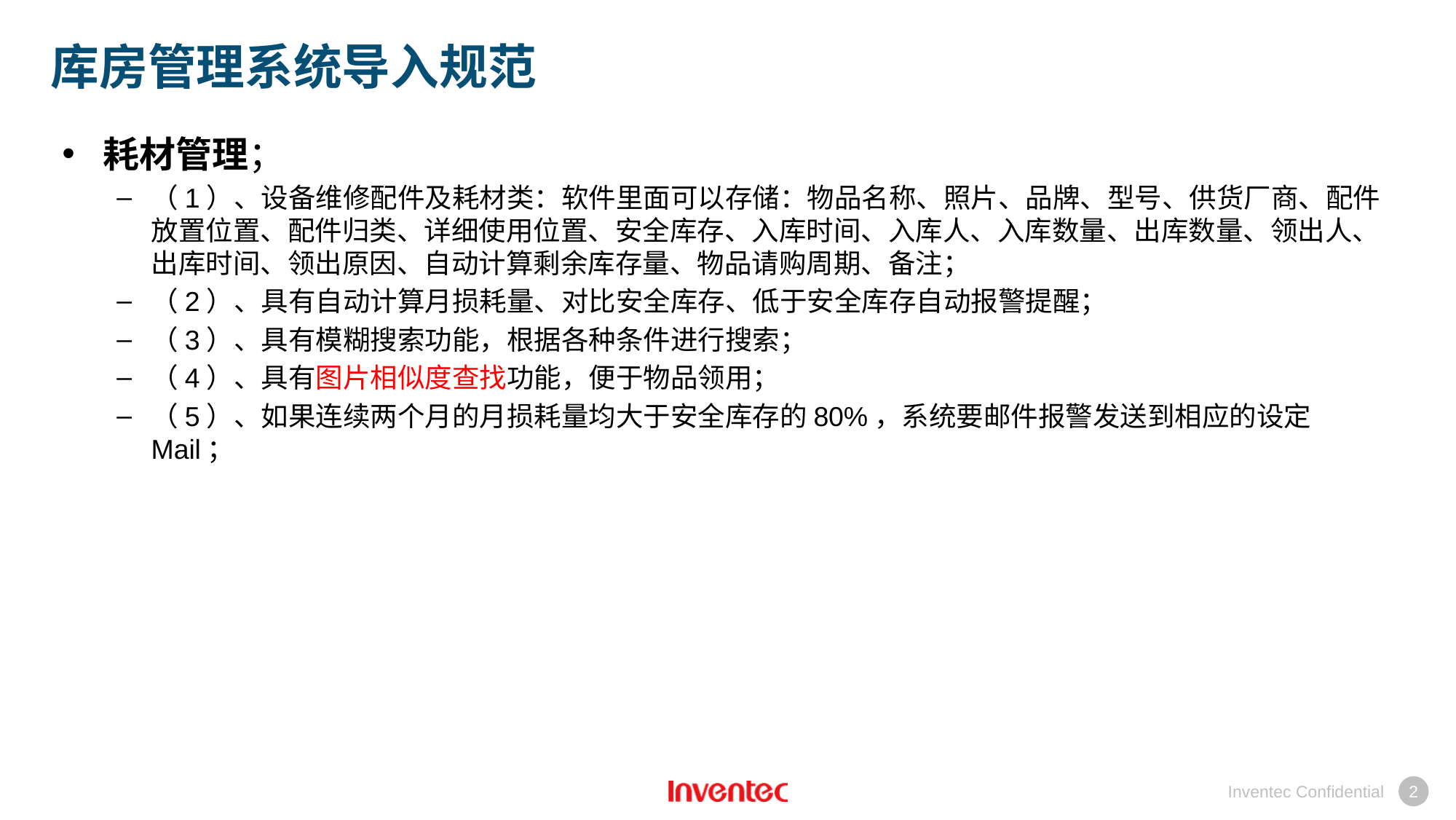

# 库房管理系统导入规范
耗材管理；
（1）、设备维修配件及耗材类：软件里面可以存储：物品名称、照片、品牌、型号、供货厂商、配件放置位置、配件归类、详细使用位置、安全库存、入库时间、入库人、入库数量、出库数量、领出人、出库时间、领出原因、自动计算剩余库存量、物品请购周期、备注；
（2）、具有自动计算月损耗量、对比安全库存、低于安全库存自动报警提醒；
（3）、具有模糊搜索功能，根据各种条件进行搜索；
（4）、具有图片相似度查找功能，便于物品领用；
（5）、如果连续两个月的月损耗量均大于安全库存的80%，系统要邮件报警发送到相应的设定Mail；